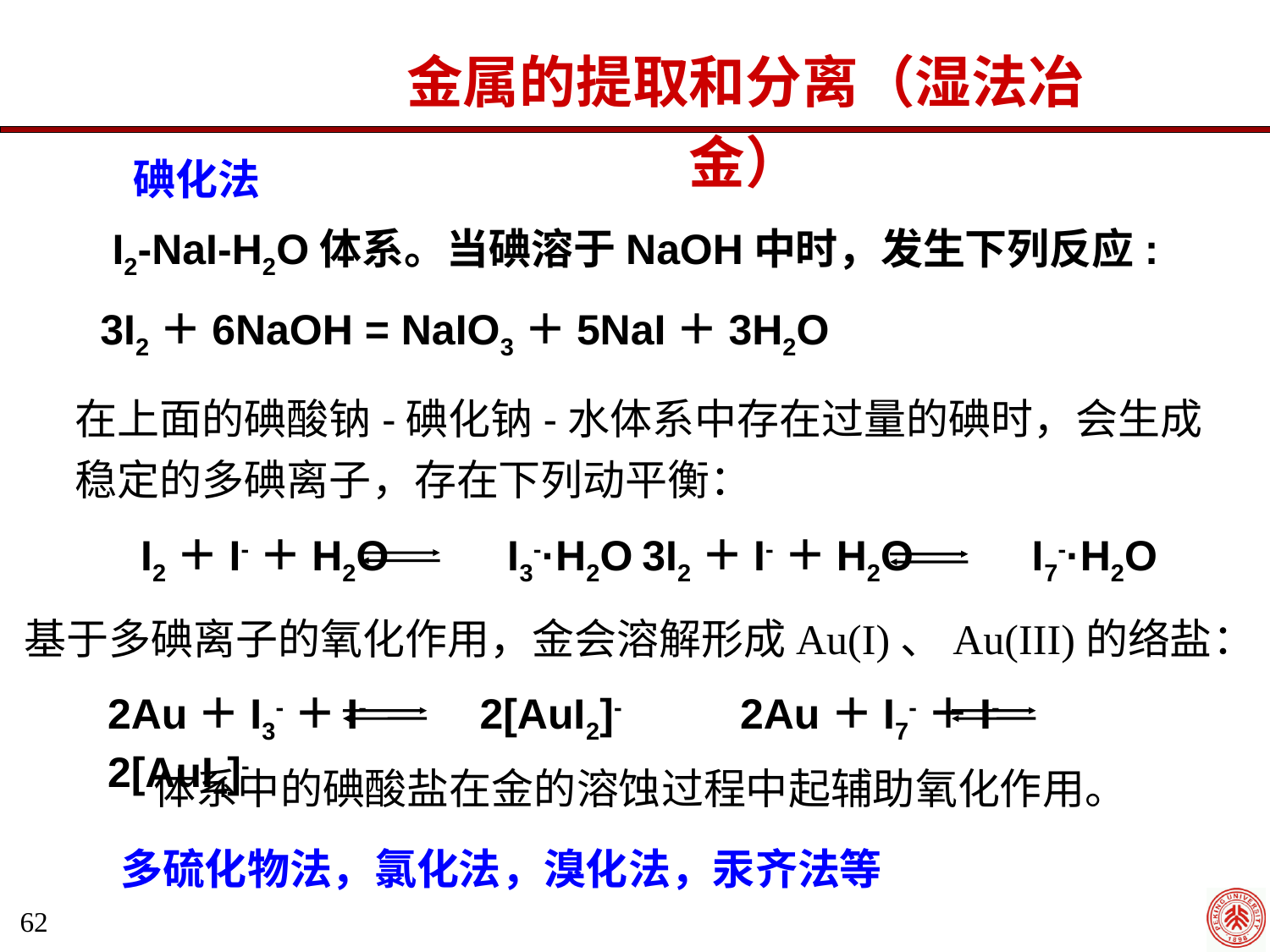

金属的提取和分离（湿法冶金）

碘化法
I2-NaI-H2O体系。当碘溶于NaOH中时，发生下列反应:
 3I2＋6NaOH = NaIO3＋5NaI＋3H2O
在上面的碘酸钠-碘化钠-水体系中存在过量的碘时，会生成稳定的多碘离子，存在下列动平衡：
I2＋I-＋H2O          I3-·H2O

3I2＋I-＋H2O          I7-·H2O

基于多碘离子的氧化作用，金会溶解形成Au(I)、Au(III)的络盐：
2Au＋I3-＋I-          2[AuI2]-          2Au＋I7-＋I-           2[AuI4]-

    体系中的碘酸盐在金的溶蚀过程中起辅助氧化作用。
多硫化物法，氯化法，溴化法，汞齐法等